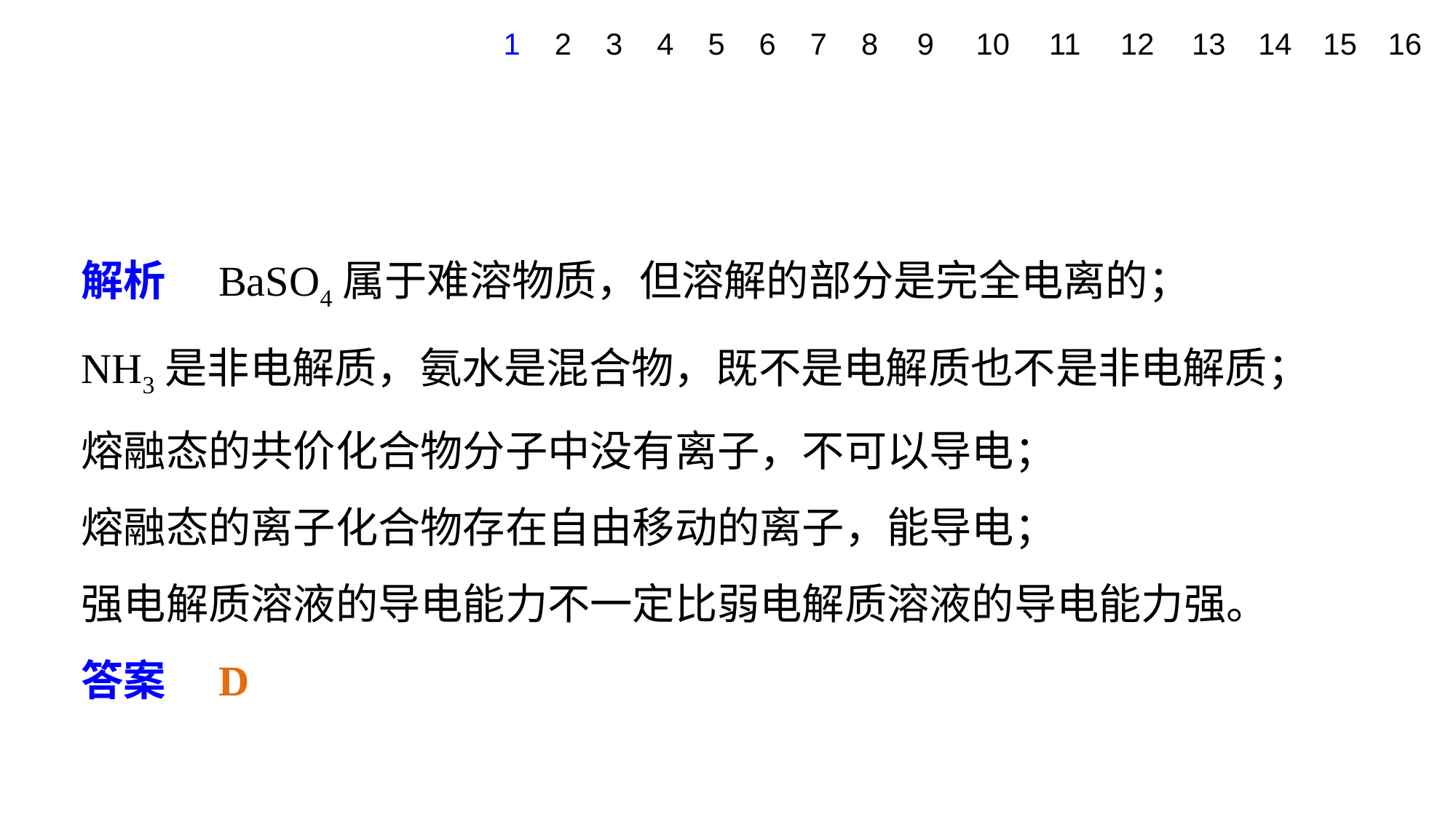

1
2
3
4
5
6
7
8
9
10
11
12
13
14
15
16
解析　BaSO4属于难溶物质，但溶解的部分是完全电离的；
NH3是非电解质，氨水是混合物，既不是电解质也不是非电解质；
熔融态的共价化合物分子中没有离子，不可以导电；
熔融态的离子化合物存在自由移动的离子，能导电；
强电解质溶液的导电能力不一定比弱电解质溶液的导电能力强。
答案　D